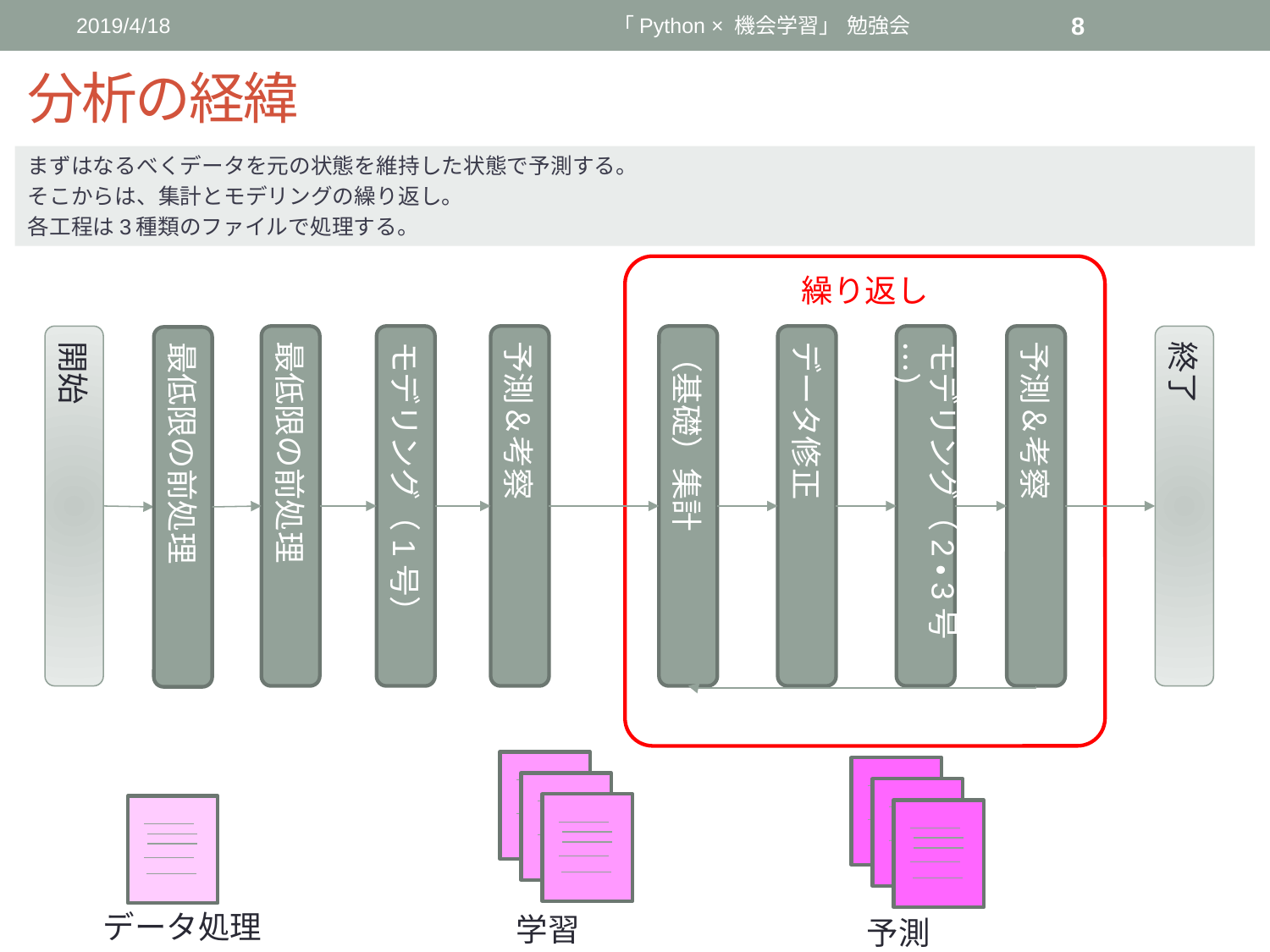

2019/4/18
「Python × 機会学習」 勉強会
8
# 分析の経緯
まずはなるべくデータを元の状態を維持した状態で予測する。
そこからは、集計とモデリングの繰り返し。
各工程は3種類のファイルで処理する。
繰り返し
開始
最低限の前処理
モデリング（1号）
予測＆考察
（基礎）集計
データ修正
モデリング（2・3号…）
予測＆考察
終了
最低限の前処理

データ処理
学習
予測